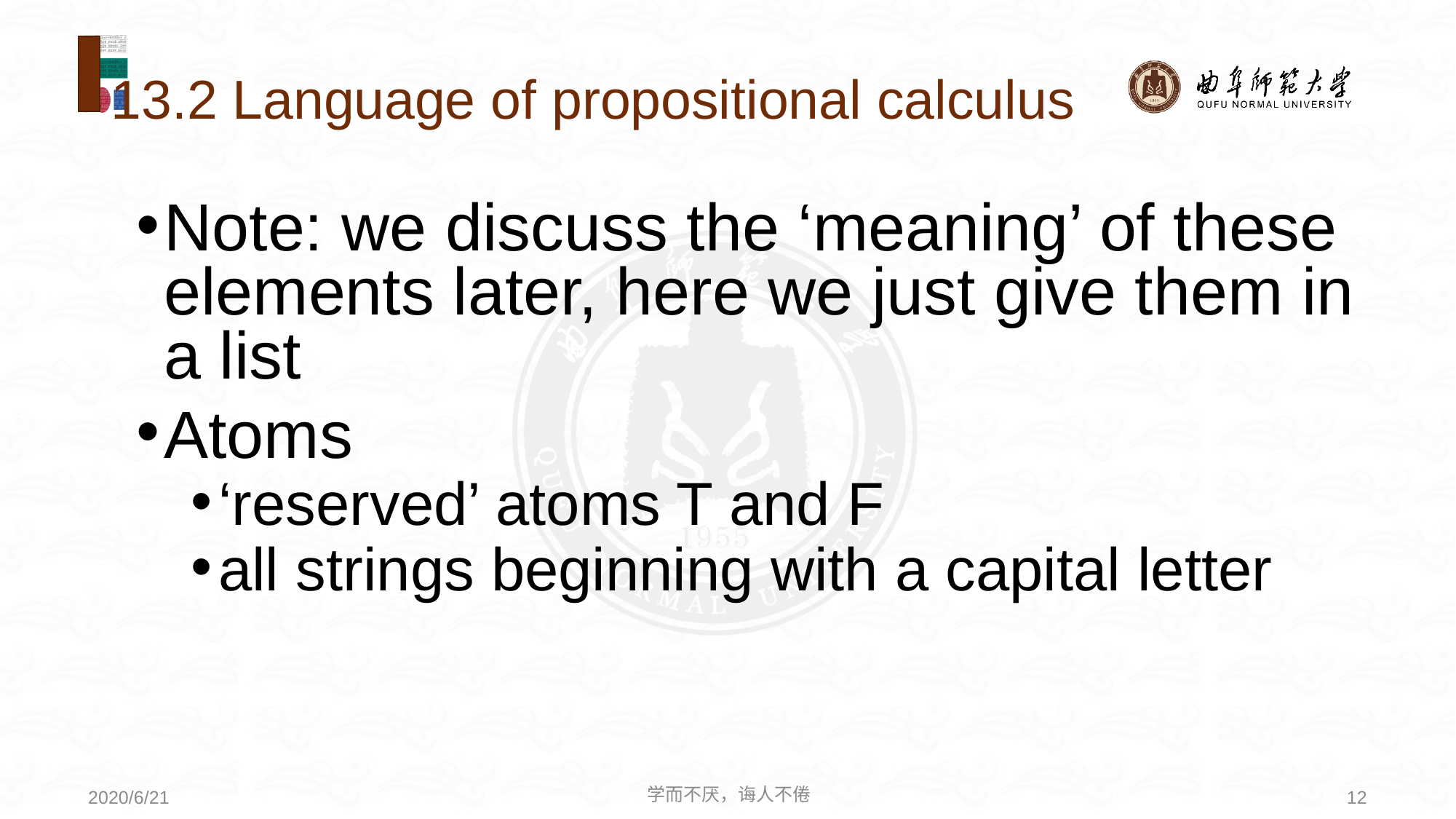

# 13.2 Language of propositional calculus
Note: we discuss the ‘meaning’ of these elements later, here we just give them in a list
Atoms
‘reserved’ atoms T and F
all strings beginning with a capital letter
学而不厌，诲人不倦
12
2020/6/21